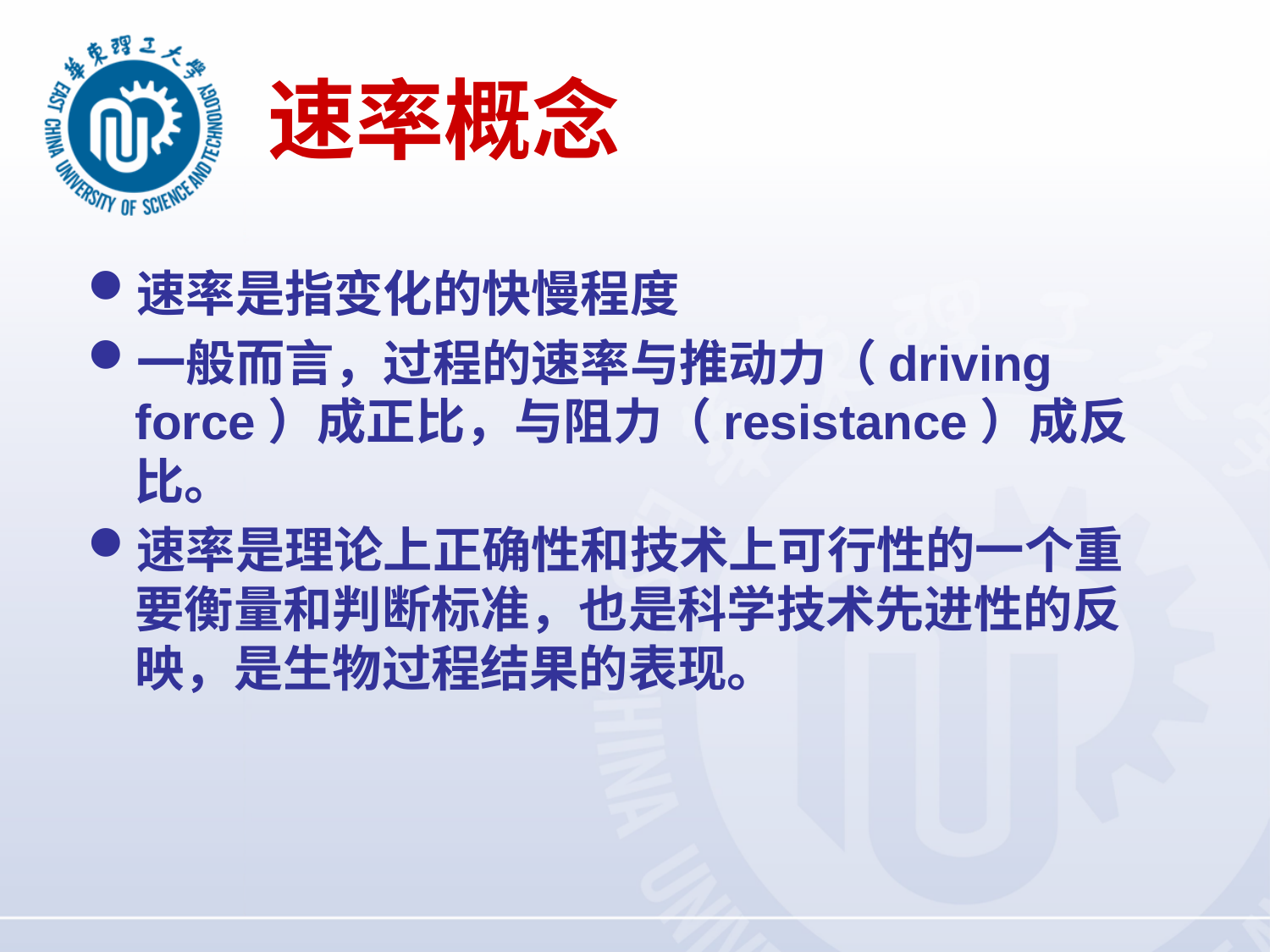

# 速率概念
速率是指变化的快慢程度
一般而言，过程的速率与推动力（driving force）成正比，与阻力（resistance）成反比。
速率是理论上正确性和技术上可行性的一个重要衡量和判断标准，也是科学技术先进性的反映，是生物过程结果的表现。